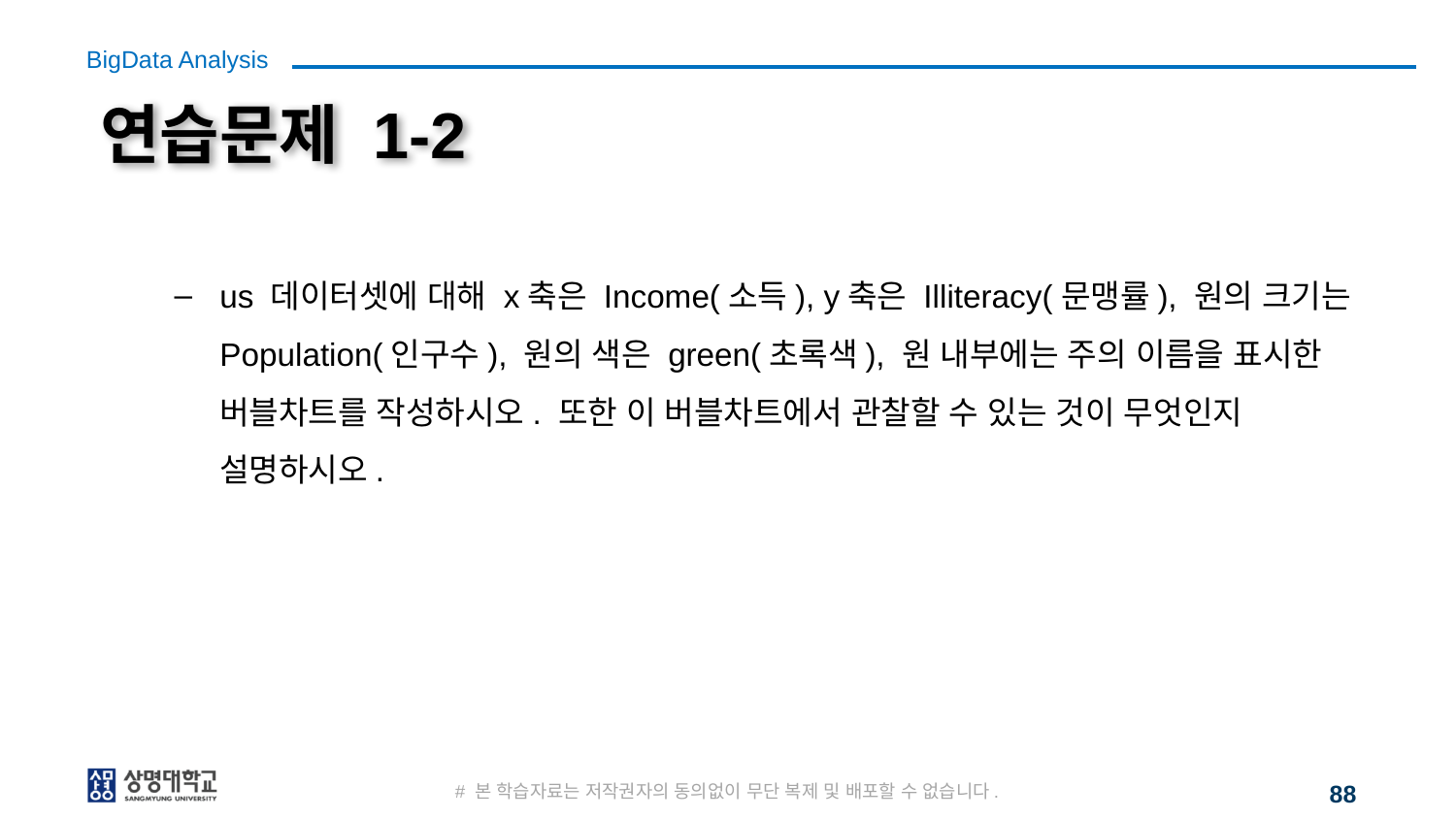

# 연습문제 1-2
us 데이터셋에 대해 x축은 Income(소득), y축은 Illiteracy(문맹률), 원의 크기는 Population(인구수), 원의 색은 green(초록색), 원 내부에는 주의 이름을 표시한 버블차트를 작성하시오. 또한 이 버블차트에서 관찰할 수 있는 것이 무엇인지 설명하시오.

# 본 학습자료는 저작권자의 동의없이 무단 복제 및 배포할 수 없습니다.
88